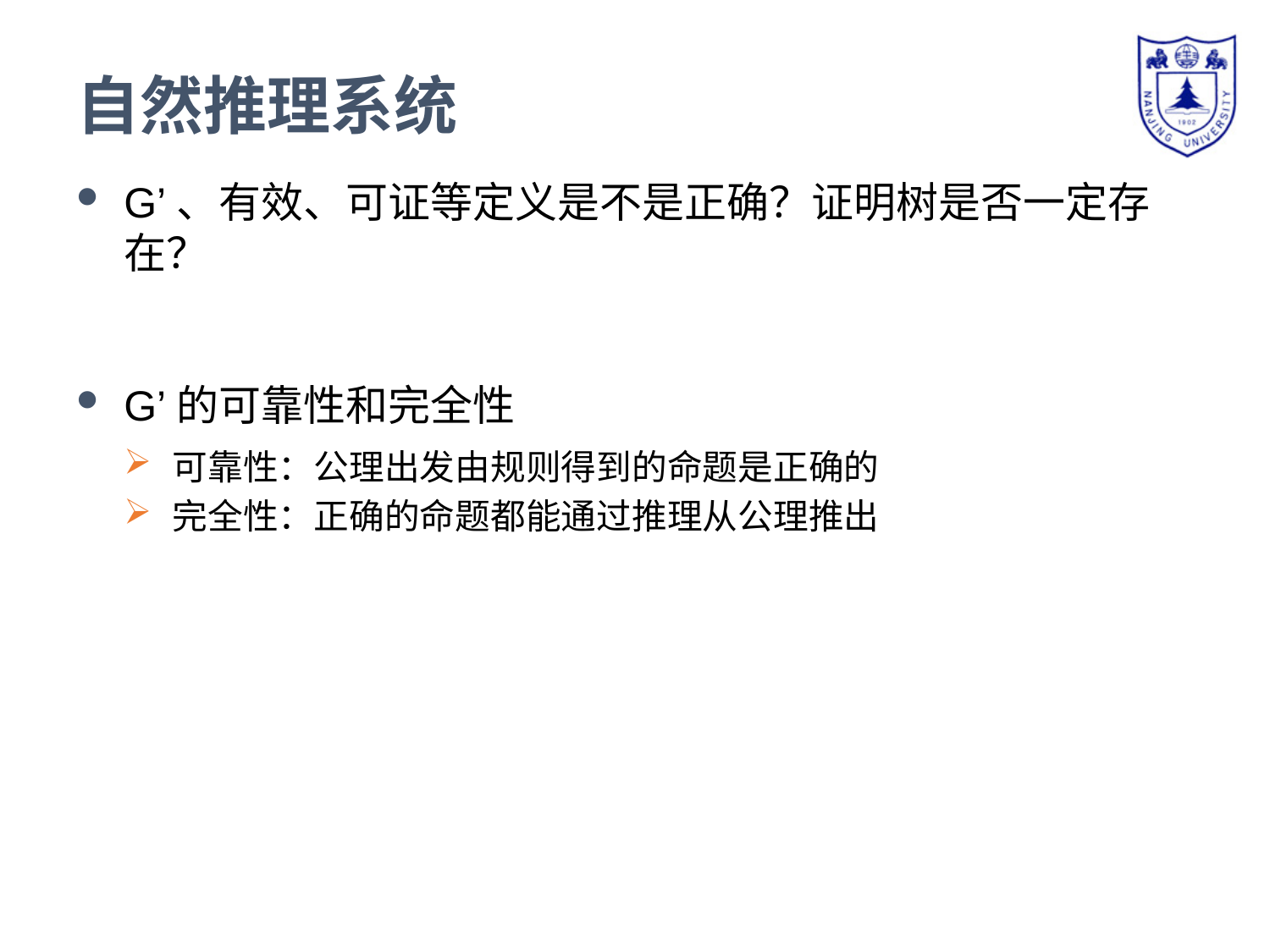

# 自然推理系统
G’、有效、可证等定义是不是正确？证明树是否一定存在？

G’的可靠性和完全性
可靠性：公理出发由规则得到的命题是正确的
完全性：正确的命题都能通过推理从公理推出

43